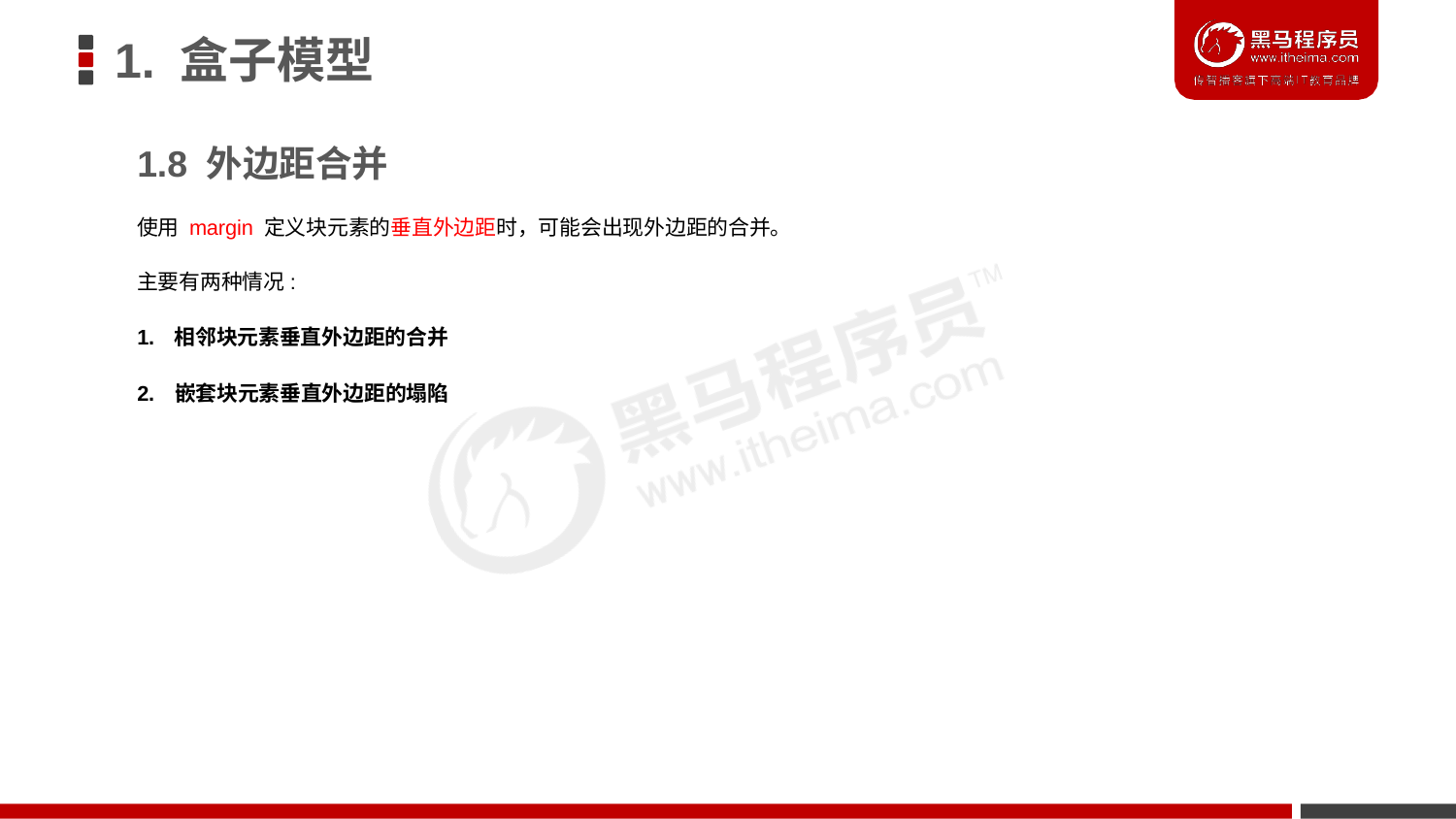

# 1. 盒子模型
1.8 外边距合并
使用 margin 定义块元素的垂直外边距时，可能会出现外边距的合并。  主要有两种情况:

1.  相邻块元素垂直外边距的合并

2.  嵌套块元素垂直外边距的塌陷